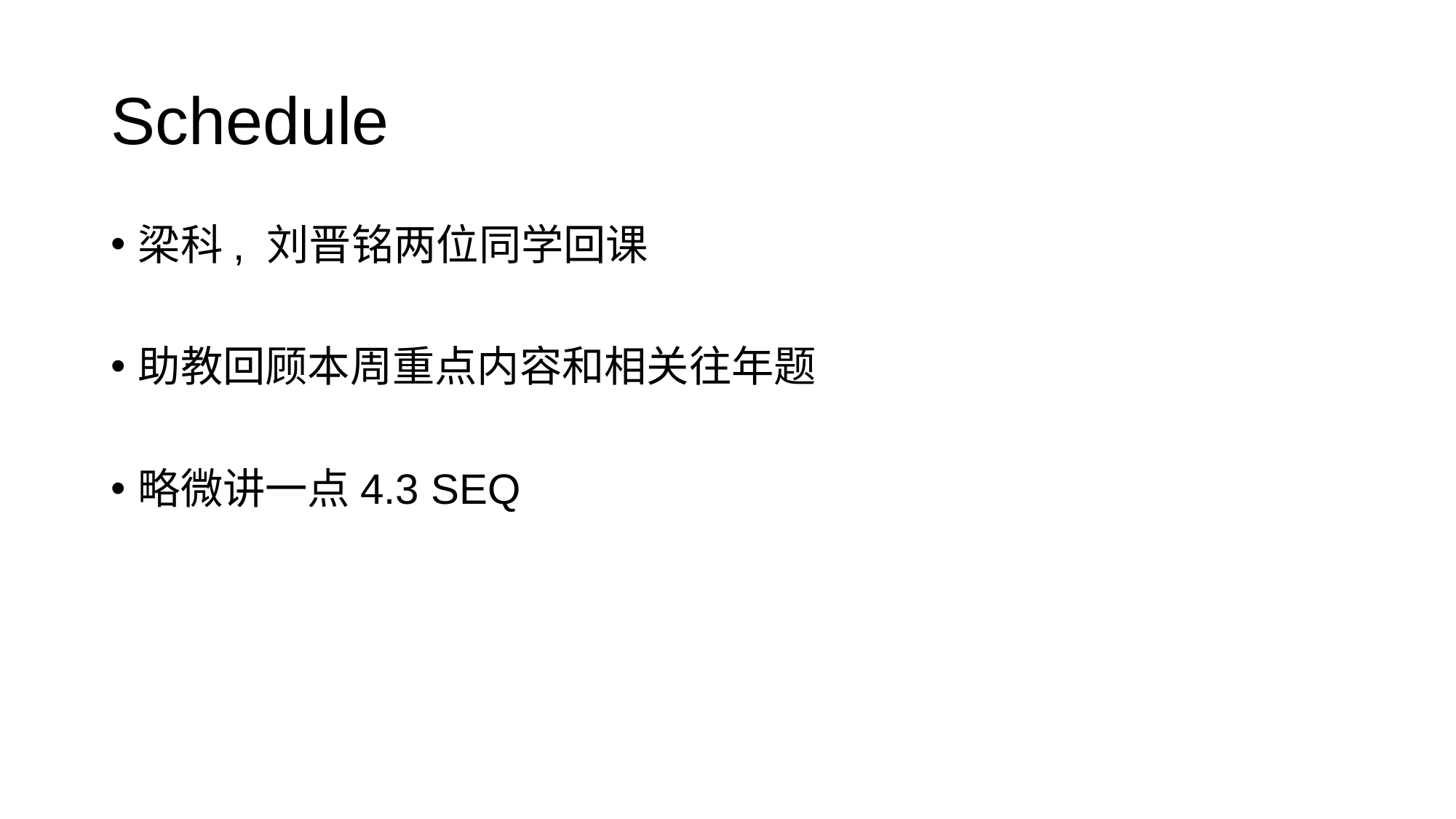

# Schedule
梁科, 刘晋铭两位同学回课

助教回顾本周重点内容和相关往年题

略微讲一点4.3 SEQ